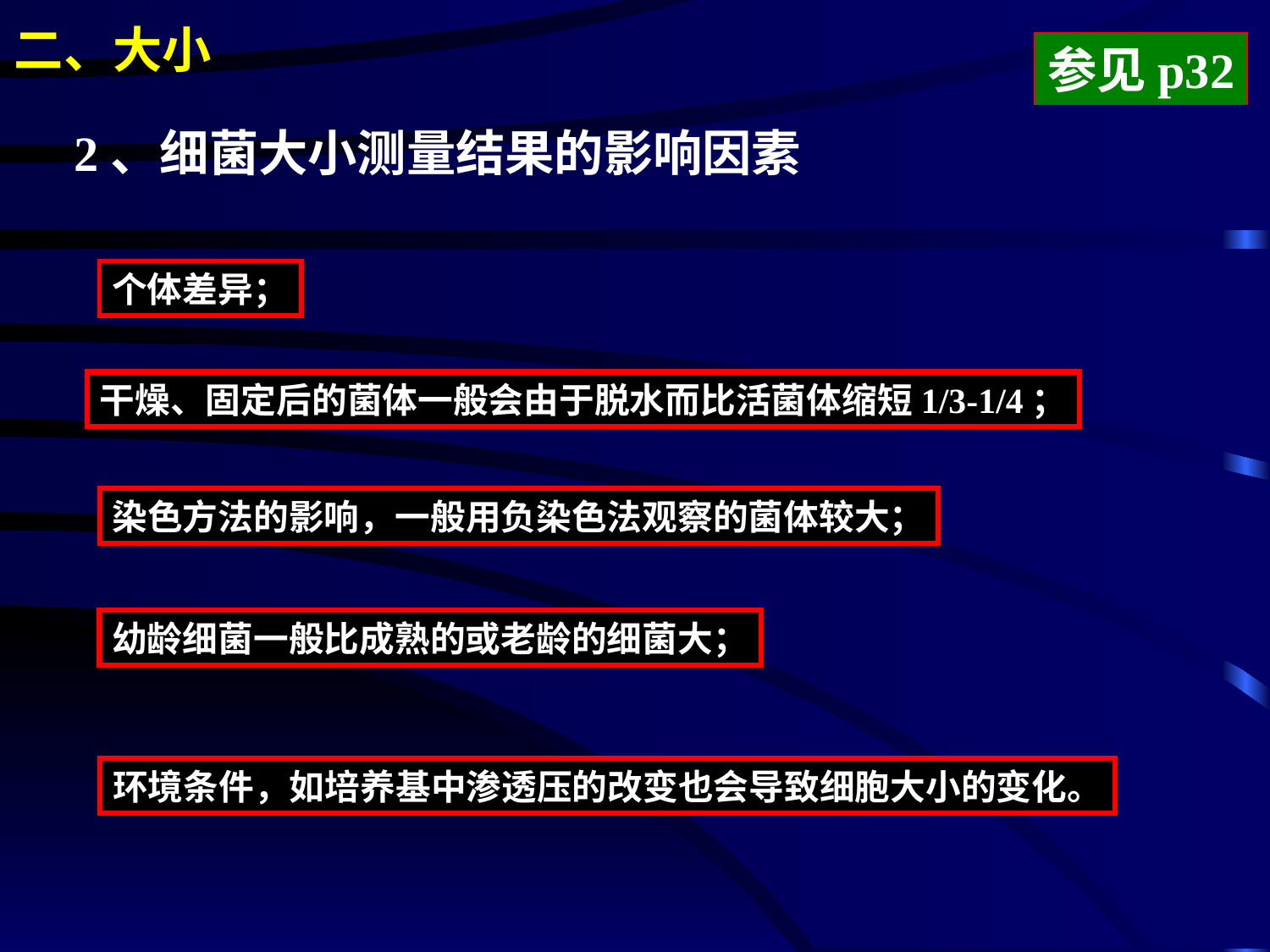

二、大小
参见p32
2、细菌大小测量结果的影响因素
个体差异；
干燥、固定后的菌体一般会由于脱水而比活菌体缩短1/3-1/4；
染色方法的影响，一般用负染色法观察的菌体较大；

幼龄细菌一般比成熟的或老龄的细菌大；
环境条件，如培养基中渗透压的改变也会导致细胞大小的变化。